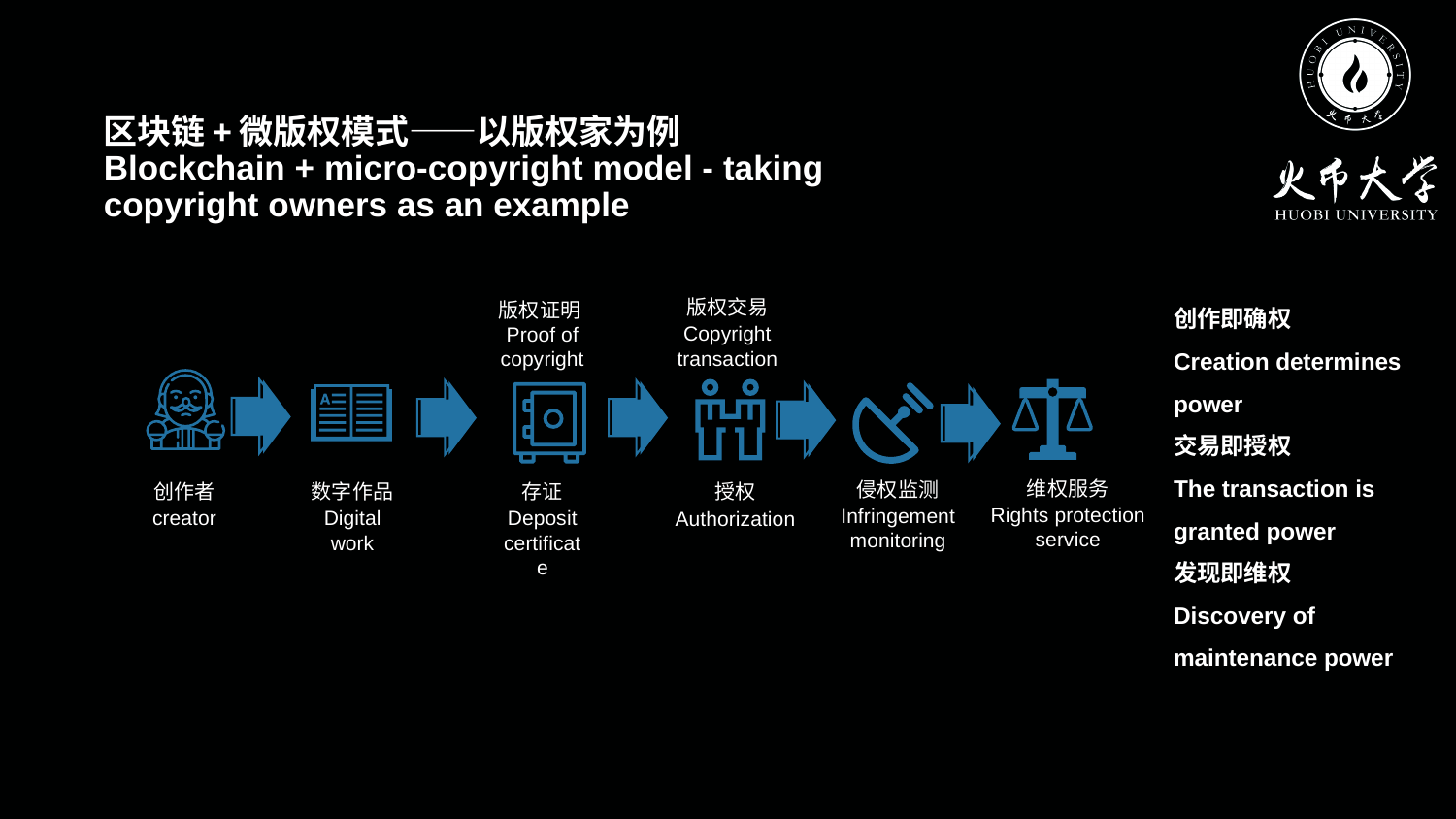

区块链+微版权模式——以版权家为例
Blockchain + micro-copyright model - taking copyright owners as an example
创作即确权
Creation determines power
交易即授权
The transaction is granted power
发现即维权
Discovery of maintenance power
版权交易
Copyright transaction
版权证明Proof of copyright

维权服务
Rights protection service
侵权监测
Infringement monitoring
数字作品
Digital work
创作者
creator

存证
Deposit certificate
授权
Authorization